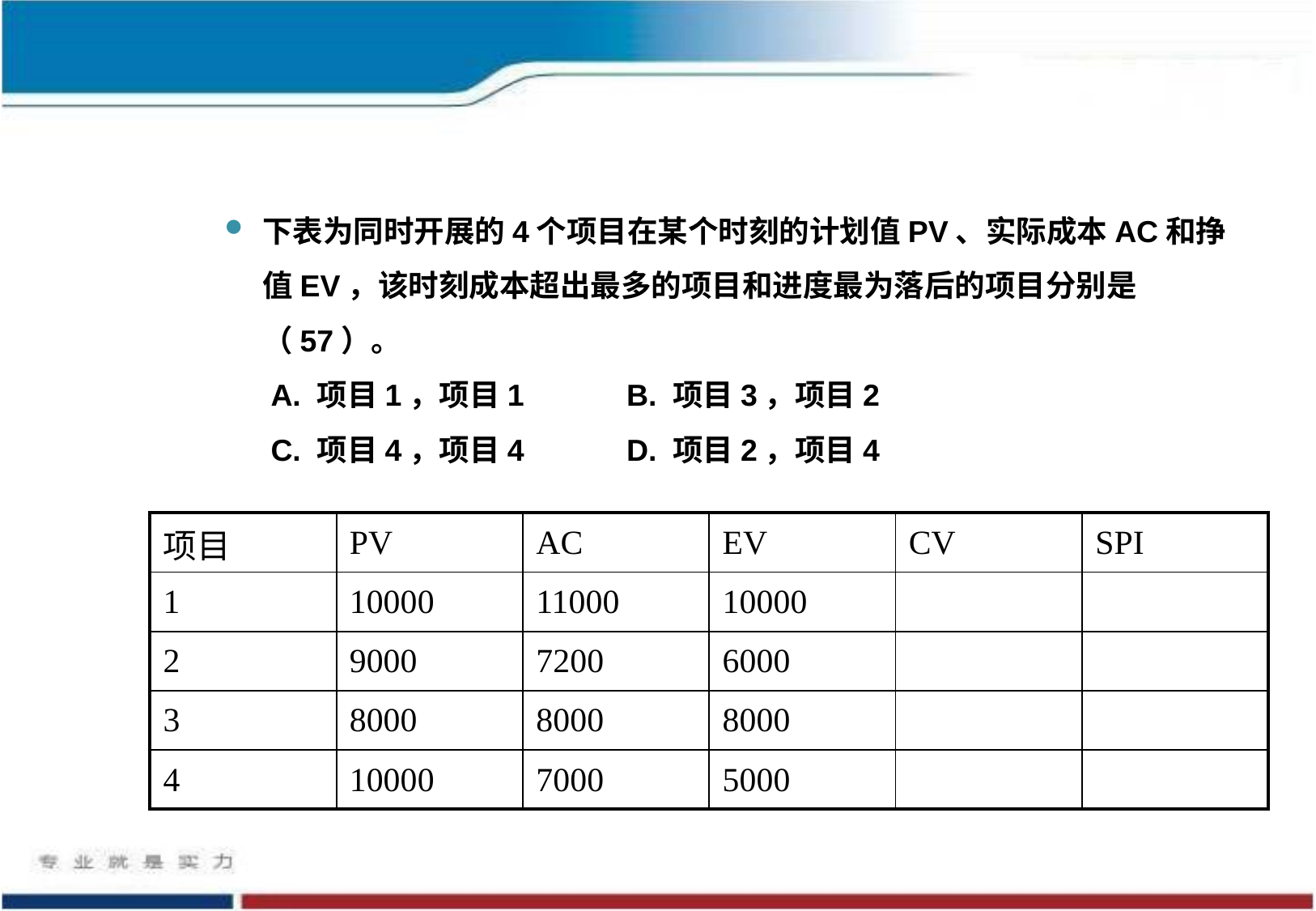

下表为同时开展的4个项目在某个时刻的计划值PV、实际成本AC和挣值EV，该时刻成本超出最多的项目和进度最为落后的项目分别是（57）。
	 A. 项目1，项目1	B. 项目3，项目2
	 C. 项目4，项目4	D. 项目2，项目4
| 项目 | PV | AC | EV | CV | SPI |
| --- | --- | --- | --- | --- | --- |
| 1 | 10000 | 11000 | 10000 |  |  |
| 2 | 9000 | 7200 | 6000 |  |  |
| 3 | 8000 | 8000 | 8000 |  |  |
| 4 | 10000 | 7000 | 5000 |  |  |